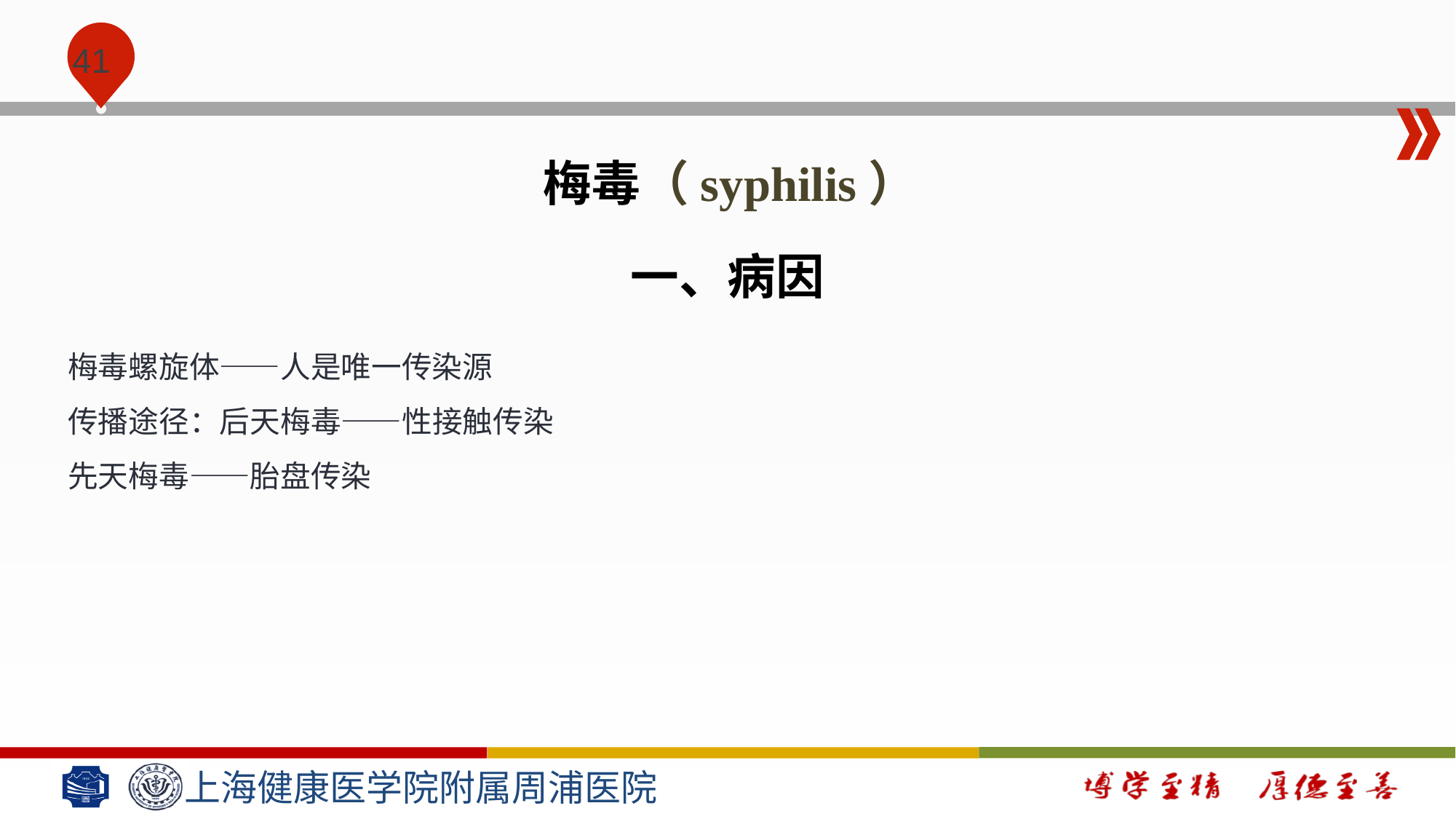

#
梅毒（syphilis）
一、病因
梅毒螺旋体——人是唯一传染源
传播途径：后天梅毒——性接触传染
先天梅毒——胎盘传染